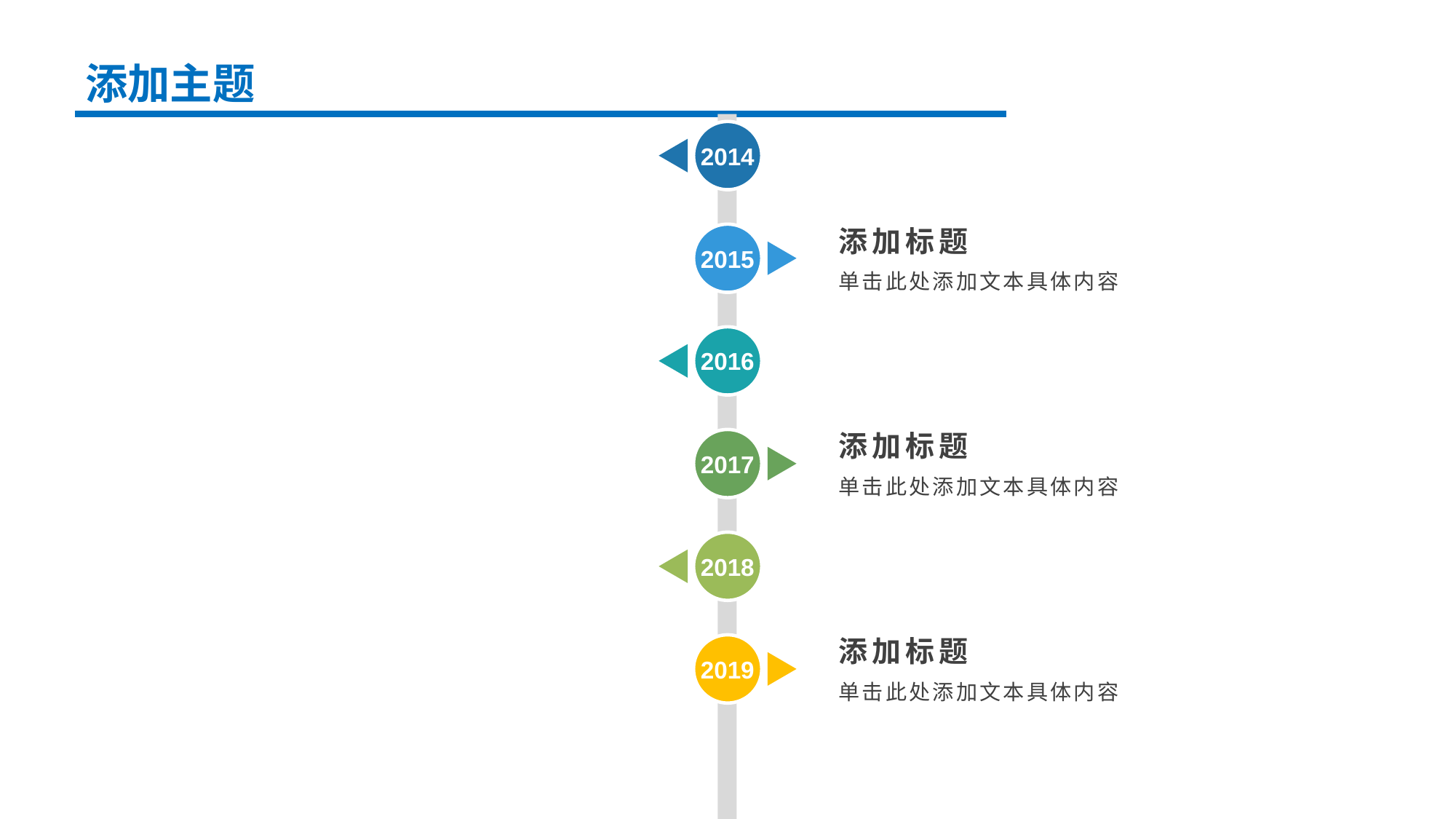

添加主题

2014

添加标题
2015

单击此处添加文本具体内容
2016

添加标题
2017

单击此处添加文本具体内容
2018

添加标题
2019

单击此处添加文本具体内容